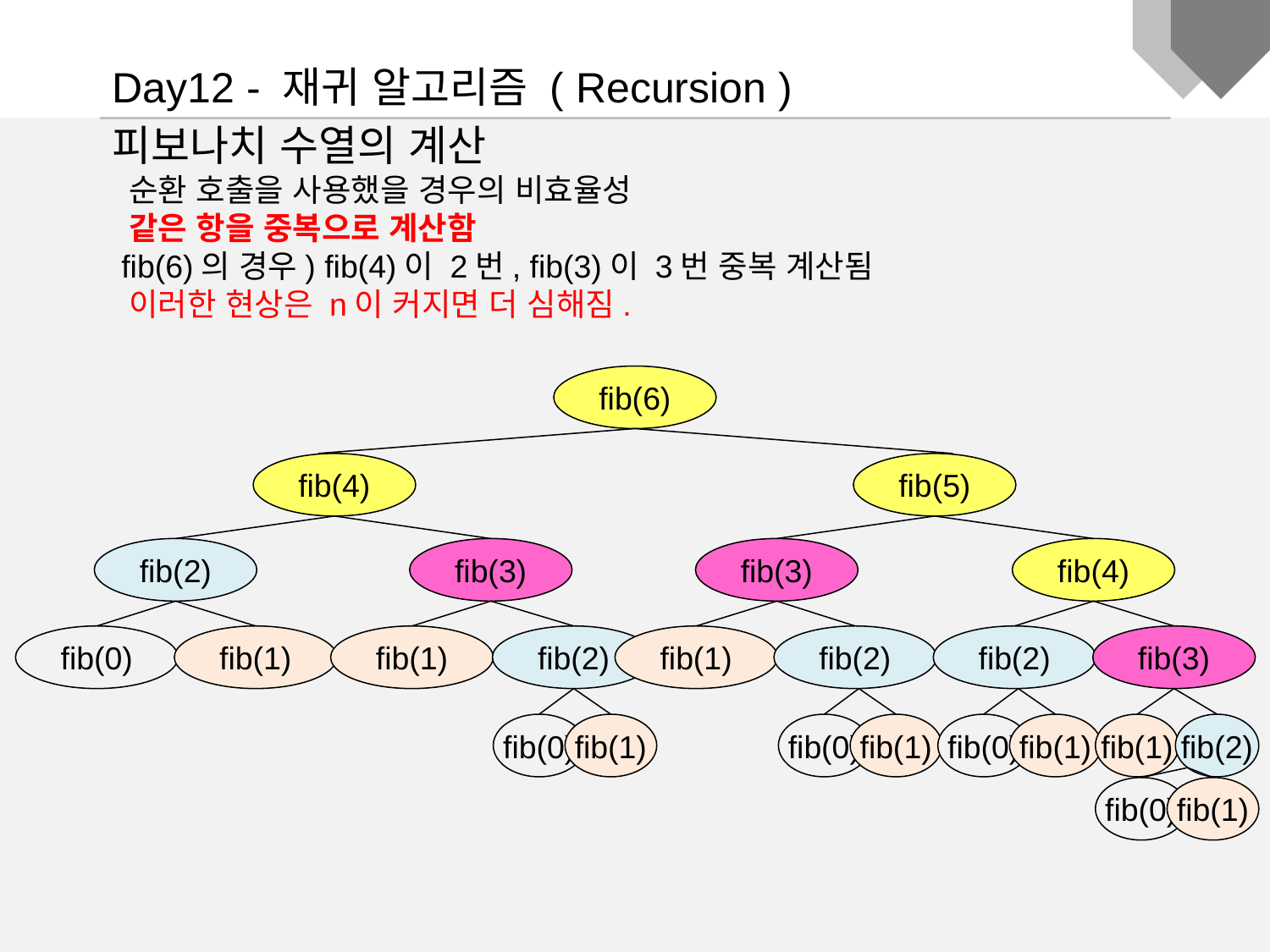

Day12 - 재귀 알고리즘 ( Recursion )
피보나치 수열의 계산
 순환 호출을 사용했을 경우의 비효율성
 같은 항을 중복으로 계산함
 fib(6)의 경우) fib(4)이 2번, fib(3)이 3번 중복 계산됨
 이러한 현상은 n이 커지면 더 심해짐.
fib(6)
fib(4)
fib(5)
fib(2)
fib(3)
fib(3)
fib(4)
fib(0)
fib(1)
fib(1)
fib(2)
fib(1)
fib(2)
fib(2)
fib(3)
fib(0)
fib(1)
fib(0)
fib(1)
fib(0)
fib(1)
fib(1)
fib(2)
fib(0)
fib(1)